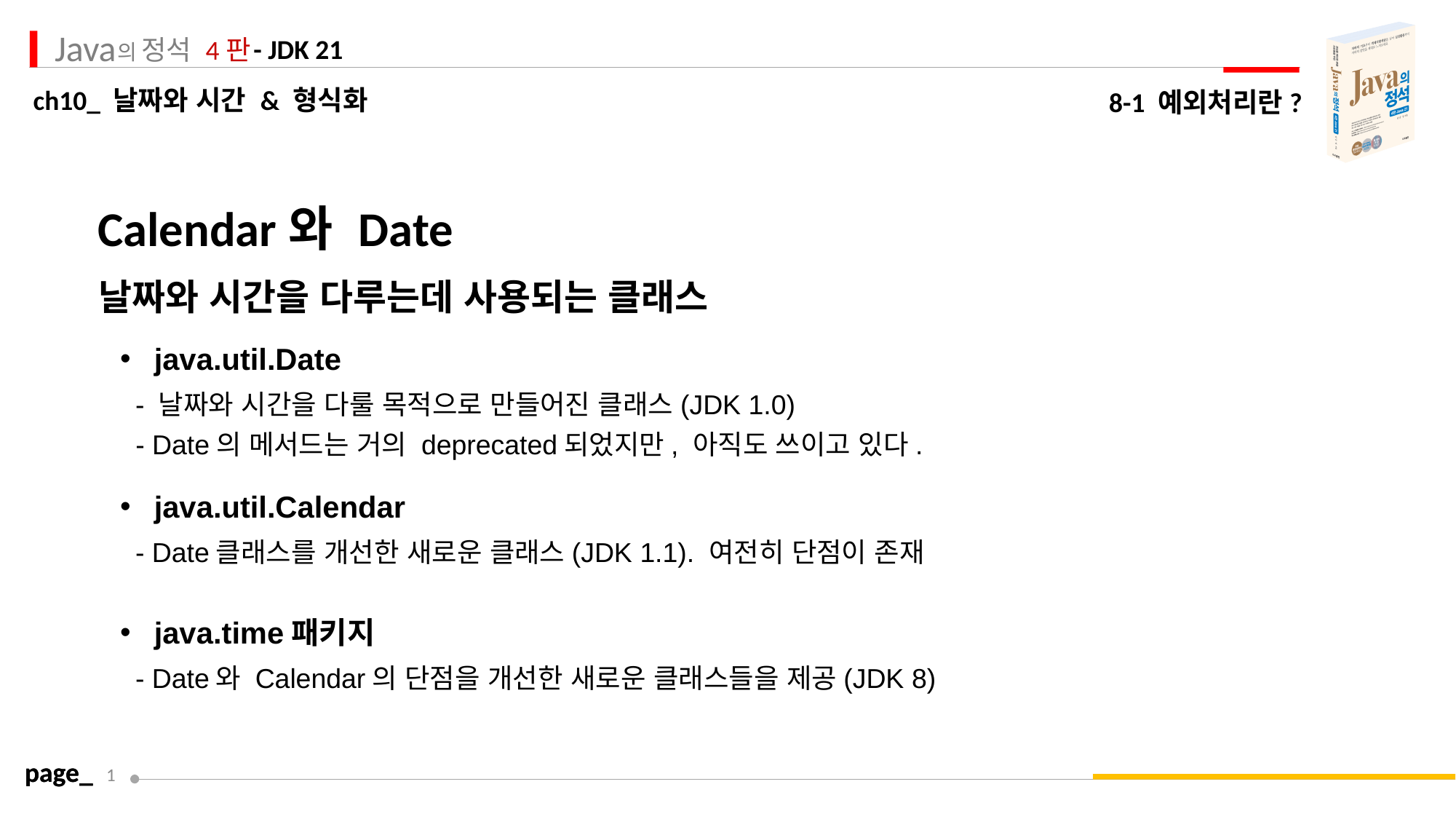

8-1 예외처리란?
Calendar와 Date
날짜와 시간을 다루는데 사용되는 클래스
java.util.Date
  - 날짜와 시간을 다룰 목적으로 만들어진 클래스(JDK 1.0)
  - Date의 메서드는 거의 deprecated되었지만, 아직도 쓰이고 있다.
java.util.Calendar
  - Date클래스를 개선한 새로운 클래스(JDK 1.1). 여전히 단점이 존재
java.time패키지
  - Date와 Calendar의 단점을 개선한 새로운 클래스들을 제공(JDK 8)
page_
1